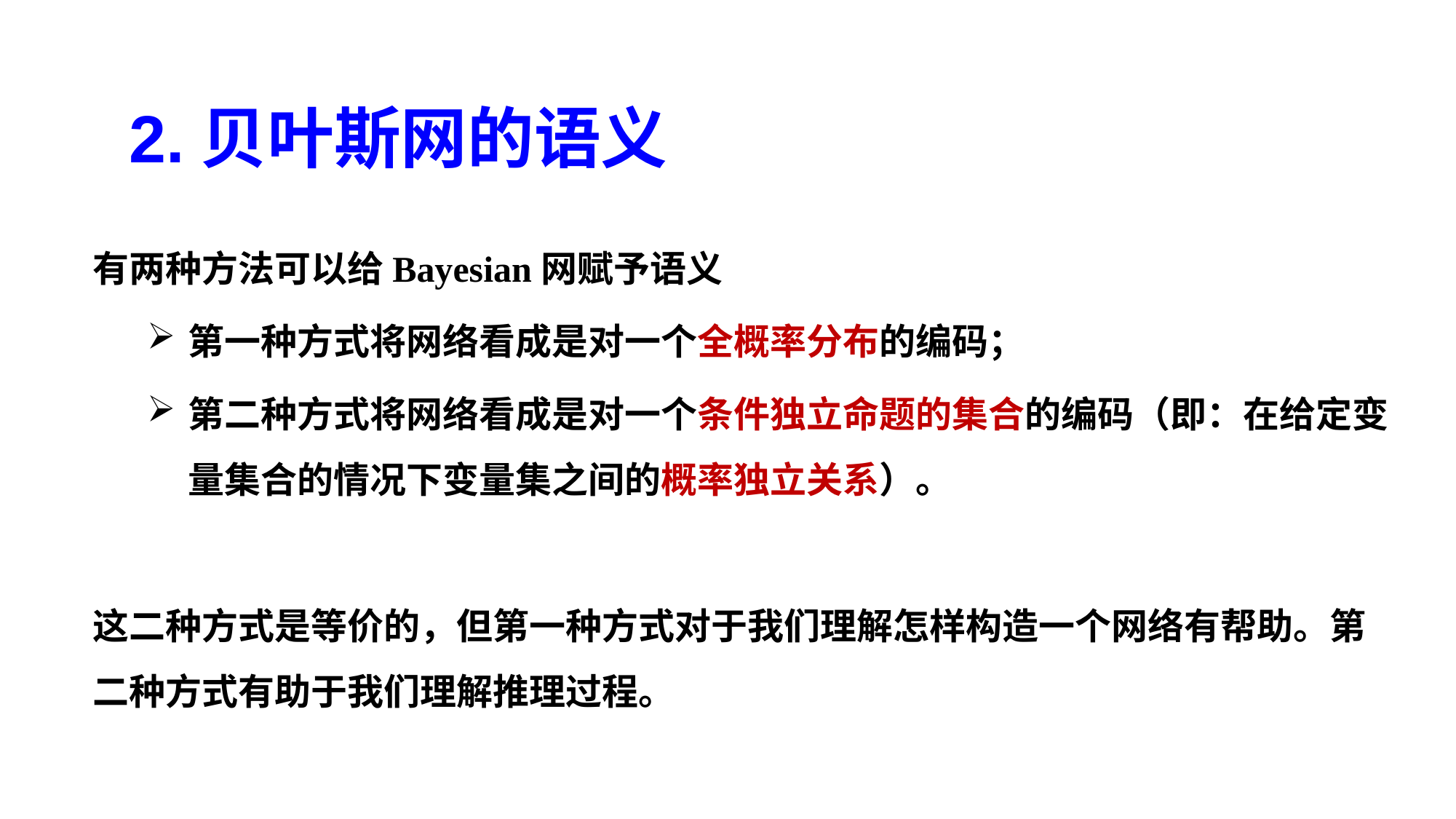

2.贝叶斯网的语义
有两种方法可以给Bayesian网赋予语义
第一种方式将网络看成是对一个全概率分布的编码；
第二种方式将网络看成是对一个条件独立命题的集合的编码（即：在给定变量集合的情况下变量集之间的概率独立关系）。

这二种方式是等价的，但第一种方式对于我们理解怎样构造一个网络有帮助。第二种方式有助于我们理解推理过程。